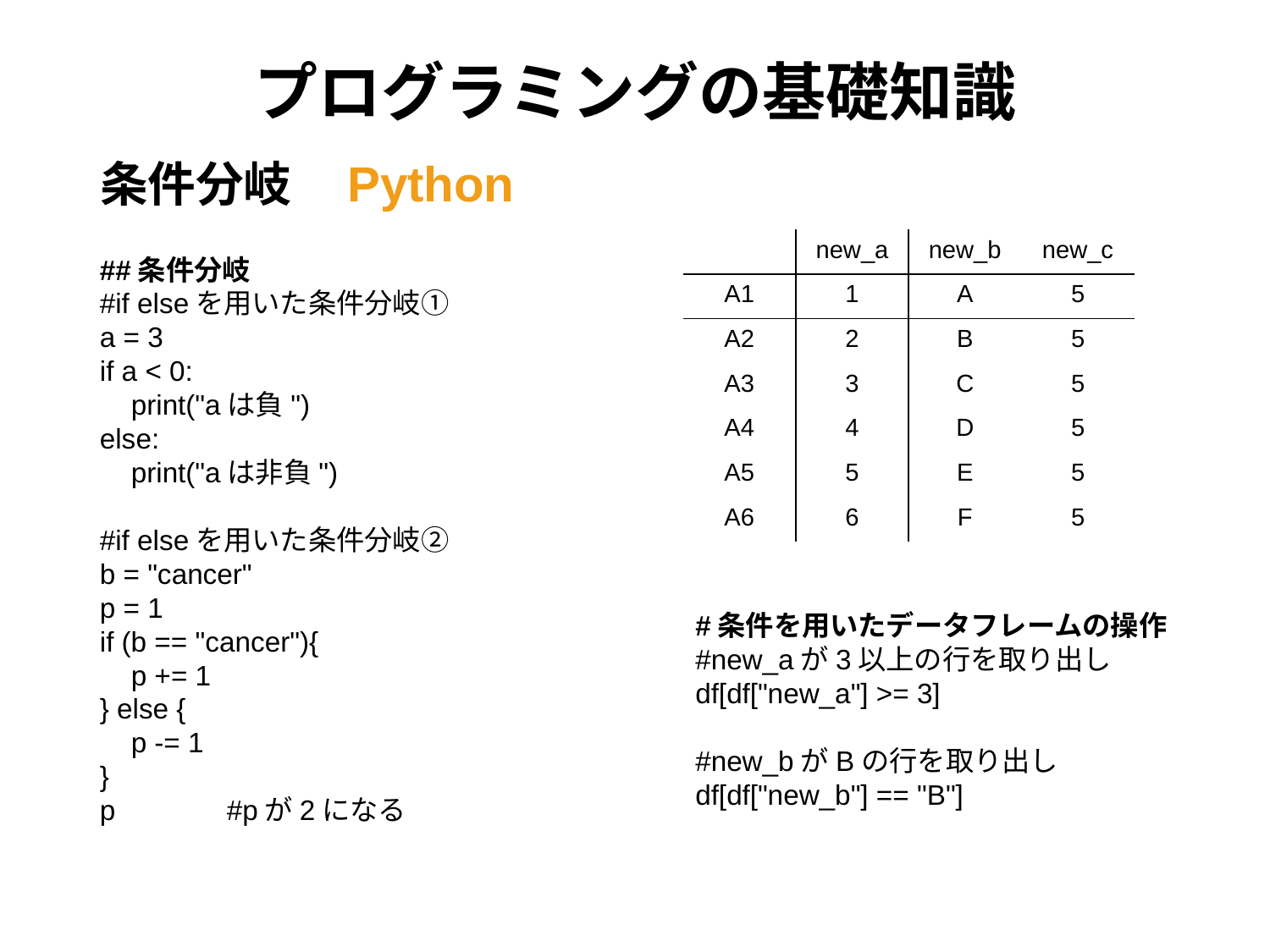

# プログラミングの基礎知識
Python
条件分岐
|  | new\_a | new\_b | new\_c |
| --- | --- | --- | --- |
| A1 | 1 | A | 5 |
| A2 | 2 | B | 5 |
| A3 | 3 | C | 5 |
| A4 | 4 | D | 5 |
| A5 | 5 | E | 5 |
| A6 | 6 | F | 5 |
##条件分岐
#if elseを用いた条件分岐①
a = 3
if a < 0:
    print("aは負")
else:
    print("aは非負")

#if elseを用いた条件分岐②
b = "cancer"
p = 1
if (b == "cancer"){
    p += 1
} else {
    p -= 1
}
p	#pが2になる
#条件を用いたデータフレームの操作
#new_aが3以上の行を取り出し
df[df["new_a"] >= 3]

#new_bがBの行を取り出し
df[df["new_b"] == "B"]